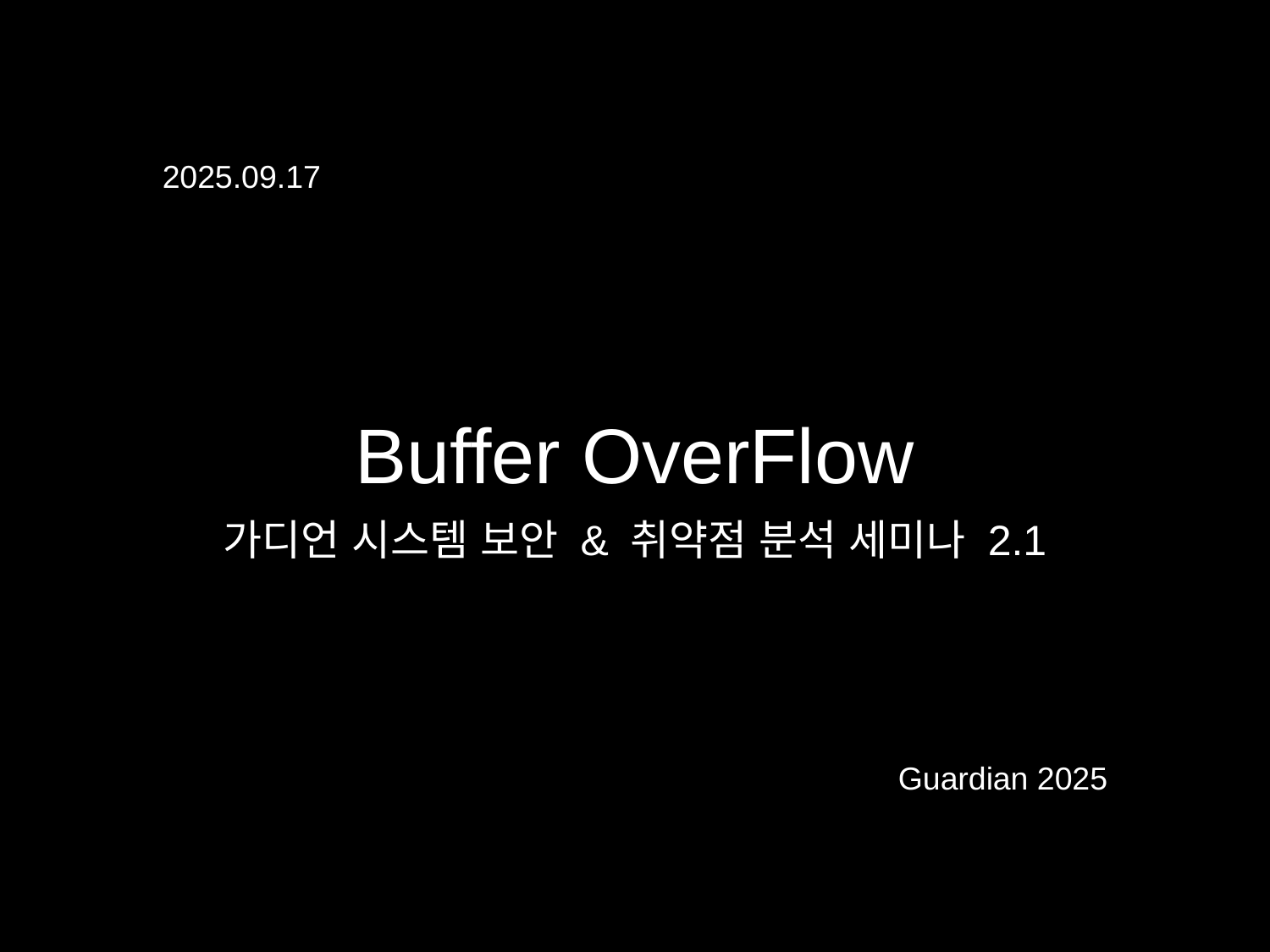

2025.09.17
Buffer OverFlow
가디언 시스템 보안 & 취약점 분석 세미나 2.1
Guardian 2025